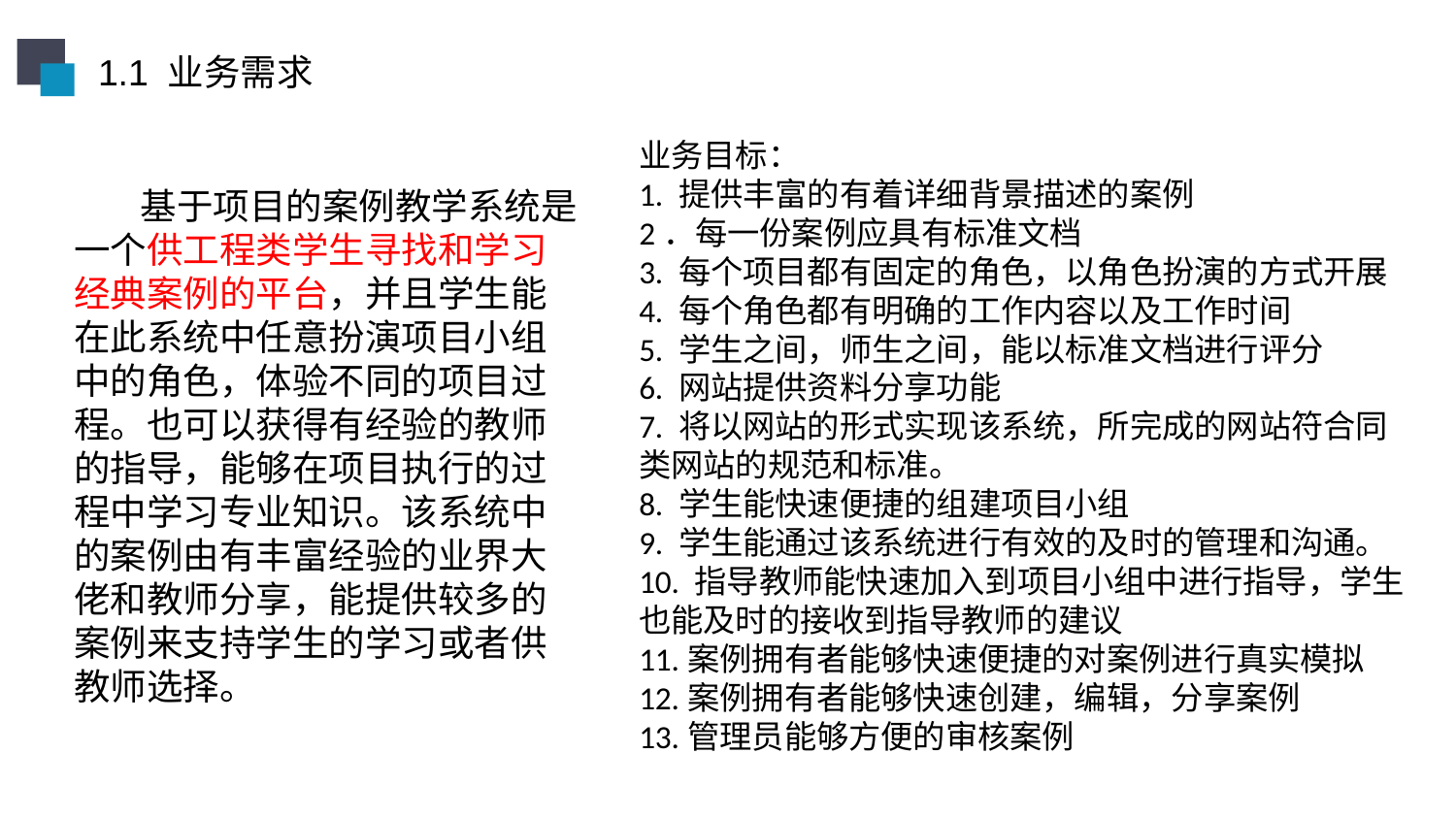

1.1 业务需求
业务目标：
1. 提供丰富的有着详细背景描述的案例
2．每一份案例应具有标准文档
3. 每个项目都有固定的角色，以角色扮演的方式开展
4. 每个角色都有明确的工作内容以及工作时间
5. 学生之间，师生之间，能以标准文档进行评分
6. 网站提供资料分享功能
7. 将以网站的形式实现该系统，所完成的网站符合同
类网站的规范和标准。
8. 学生能快速便捷的组建项目小组
9. 学生能通过该系统进行有效的及时的管理和沟通。
10. 指导教师能快速加入到项目小组中进行指导，学生
也能及时的接收到指导教师的建议
11.案例拥有者能够快速便捷的对案例进行真实模拟
12.案例拥有者能够快速创建，编辑，分享案例
13.管理员能够方便的审核案例

       基于项目的案例教学系统是一个供工程类学生寻找和学习经典案例的平台，并且学生能在此系统中任意扮演项目小组中的角色，体验不同的项目过程。也可以获得有经验的教师的指导，能够在项目执行的过程中学习专业知识。该系统中的案例由有丰富经验的业界大佬和教师分享，能提供较多的案例来支持学生的学习或者供教师选择。